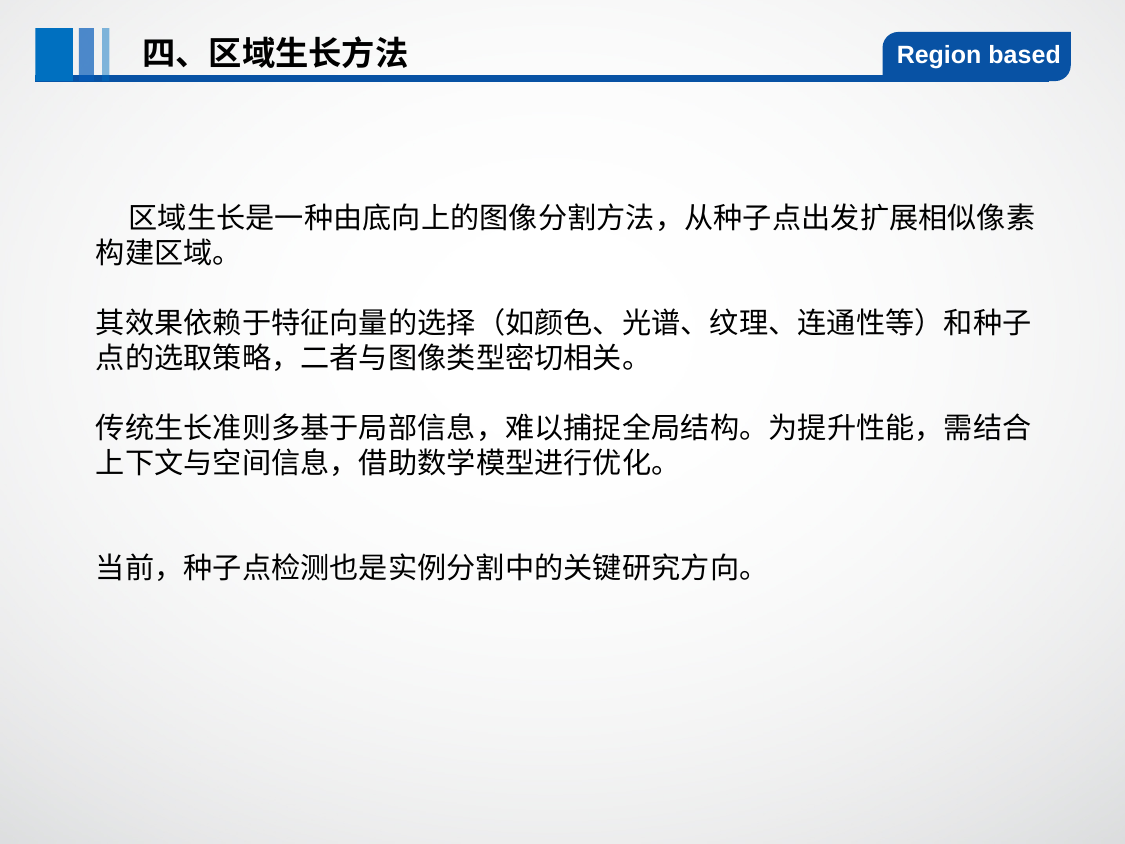

四、区域生长方法
Region based
    区域生长是一种由底向上的图像分割方法，从种子点出发扩展相似像素构建区域。

其效果依赖于特征向量的选择（如颜色、光谱、纹理、连通性等）和种子点的选取策略，二者与图像类型密切相关。

传统生长准则多基于局部信息，难以捕捉全局结构。为提升性能，需结合上下文与空间信息，借助数学模型进行优化。

当前，种子点检测也是实例分割中的关键研究方向。